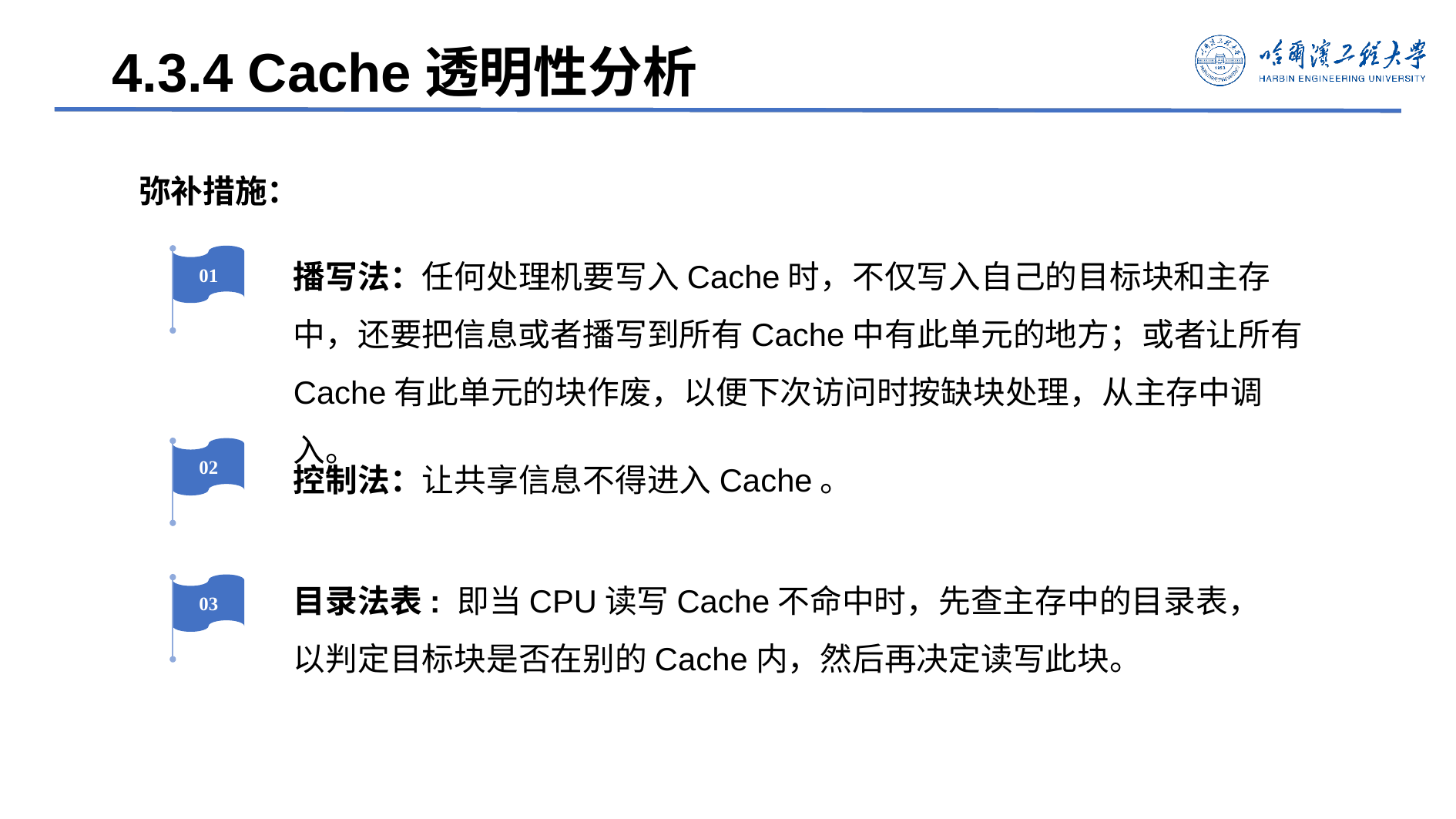

4.3.4 Cache透明性分析
弥补措施：
播写法：任何处理机要写入Cache时，不仅写入自己的目标块和主存中，还要把信息或者播写到所有Cache中有此单元的地方；或者让所有Cache有此单元的块作废，以便下次访问时按缺块处理，从主存中调入。

01
控制法：让共享信息不得进入Cache。
02
目录法表: 即当CPU读写Cache不命中时，先查主存中的目录表，以判定目标块是否在别的Cache内，然后再决定读写此块。

03